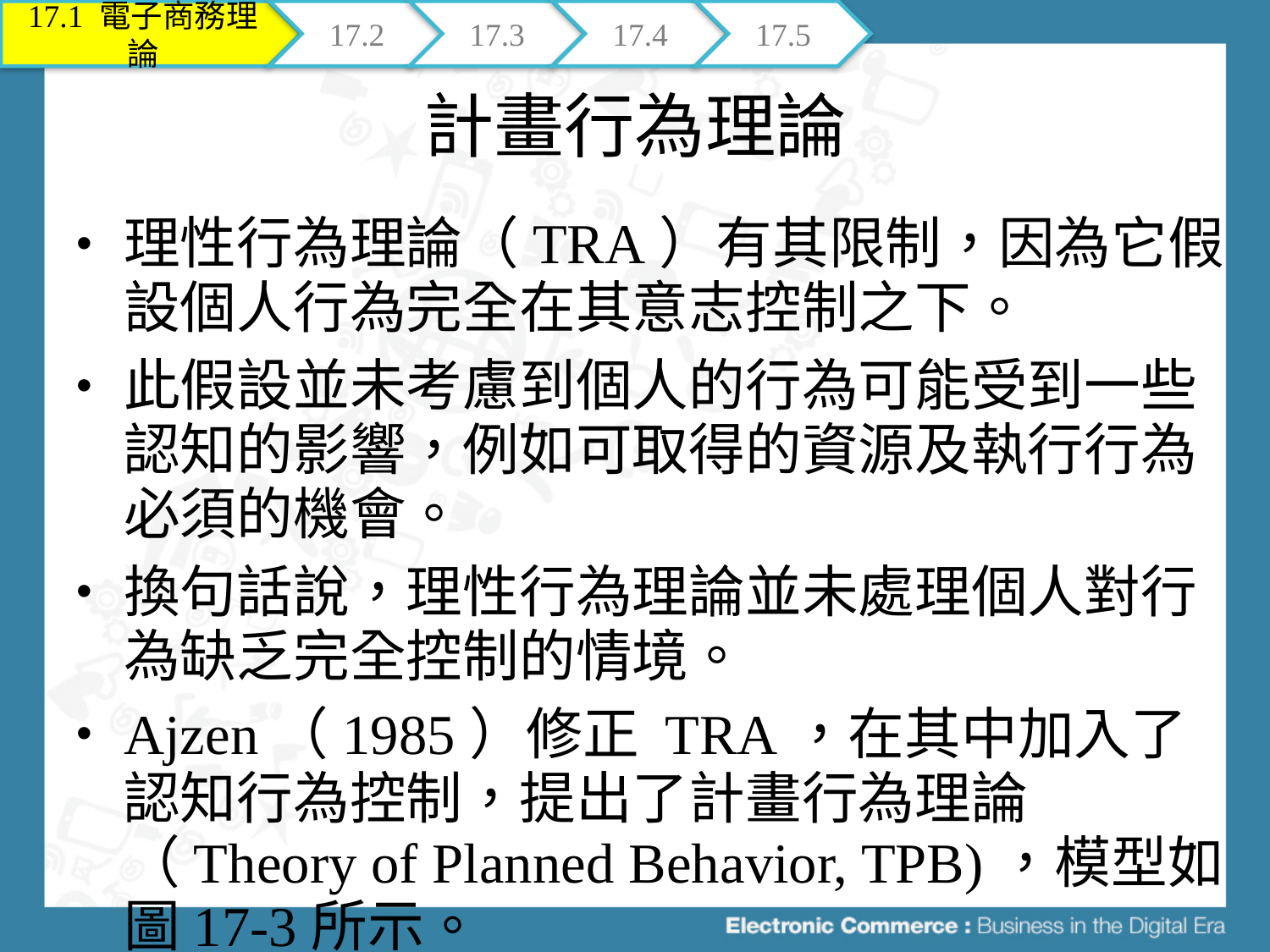

17.1 電子商務理論
17.2
17.3
17.4
17.5
# 計畫行為理論
理性行為理論（TRA）有其限制，因為它假設個人行為完全在其意志控制之下。
此假設並未考慮到個人的行為可能受到一些認知的影響，例如可取得的資源及執行行為必須的機會。
換句話說，理性行為理論並未處理個人對行為缺乏完全控制的情境。
Ajzen（1985）修正 TRA，在其中加入了認知行為控制，提出了計畫行為理論（Theory of Planned Behavior, TPB)，模型如圖17-3所示。